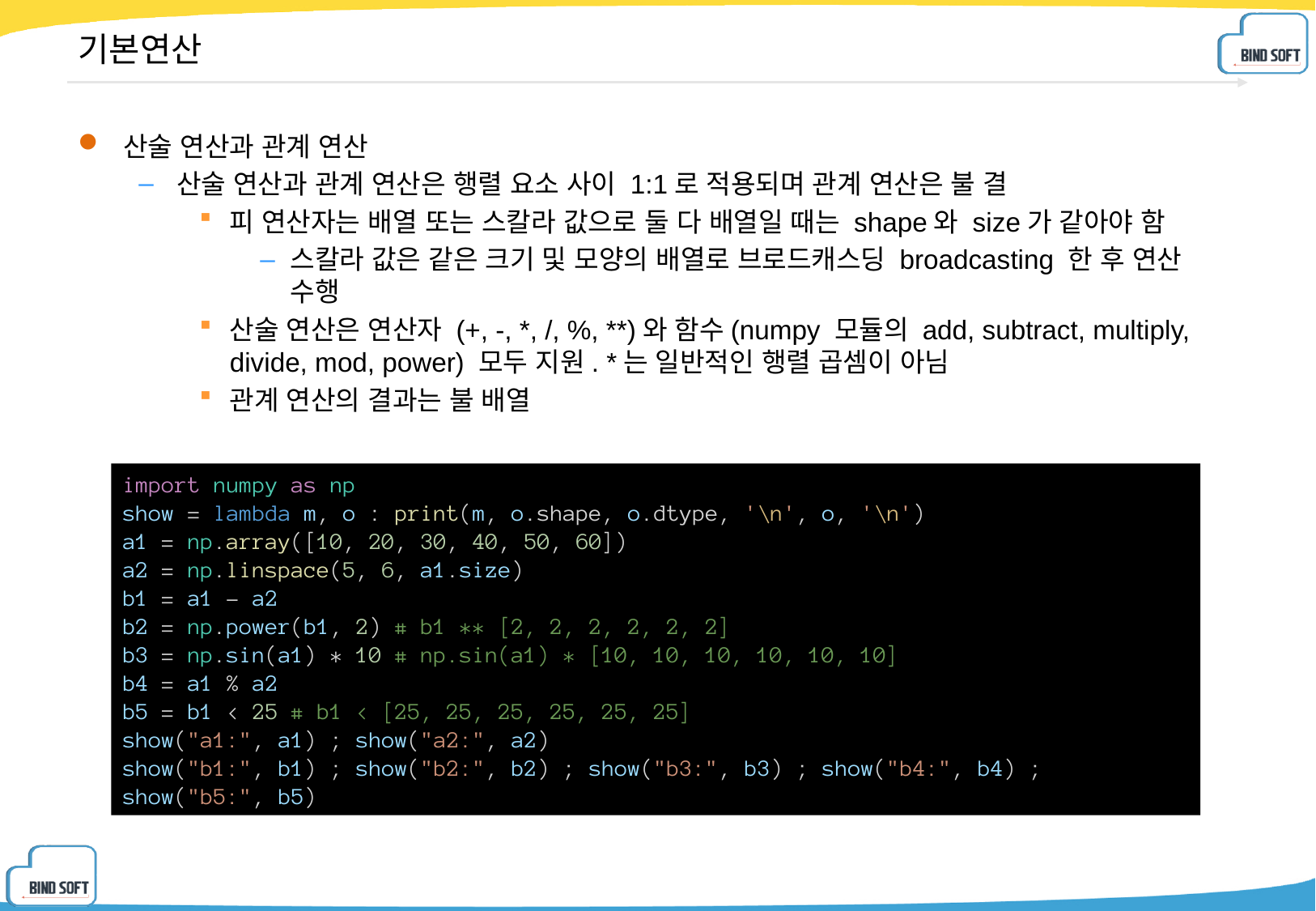

# 기본연산
산술 연산과 관계 연산
산술 연산과 관계 연산은 행렬 요소 사이 1:1로 적용되며 관계 연산은 불 결
피 연산자는 배열 또는 스칼라 값으로 둘 다 배열일 때는 shape와 size가 같아야 함
스칼라 값은 같은 크기 및 모양의 배열로 브로드캐스딩 broadcasting 한 후 연산 수행
산술 연산은 연산자 (+, -, *, /, %, **)와 함수(numpy 모듈의 add, subtract, multiply, divide, mod, power) 모두 지원. *는 일반적인 행렬 곱셈이 아님
관계 연산의 결과는 불 배열

import numpy as np
show = lambda m, o : print(m, o.shape, o.dtype, '\n', o, '\n')
a1 = np.array([10, 20, 30, 40, 50, 60])
a2 = np.linspace(5, 6, a1.size)
b1 = a1 - a2
b2 = np.power(b1, 2) # b1 ** [2, 2, 2, 2, 2, 2]
b3 = np.sin(a1) * 10 # np.sin(a1) * [10, 10, 10, 10, 10, 10]
b4 = a1 % a2
b5 = b1 < 25 # b1 < [25, 25, 25, 25, 25, 25]
show("a1:", a1) ; show("a2:", a2)
show("b1:", b1) ; show("b2:", b2) ; show("b3:", b3) ; show("b4:", b4) ; show("b5:", b5)